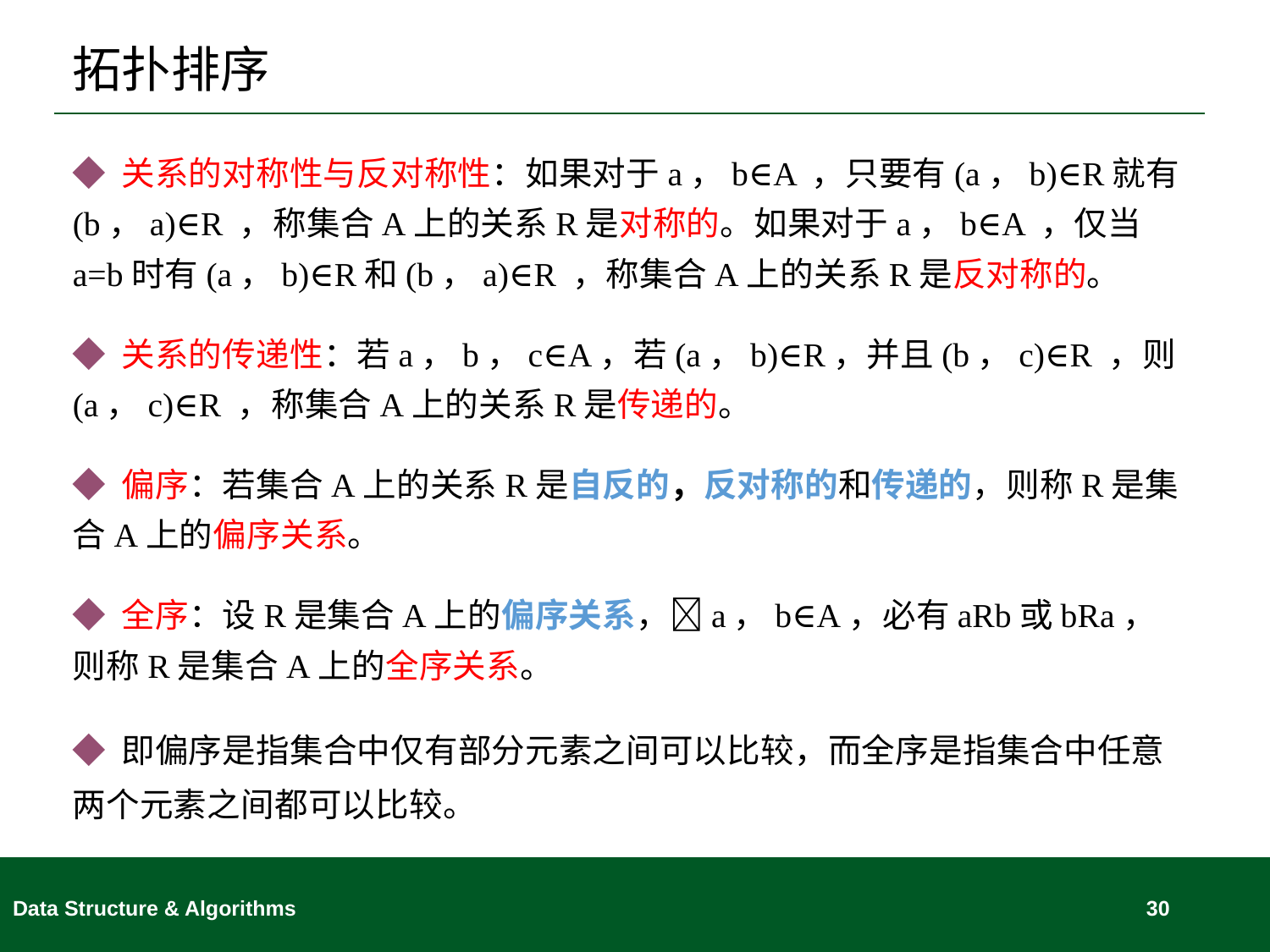

# 拓扑排序
◆ 关系的对称性与反对称性：如果对于a，b∈A ，只要有(a，b)∈R就有(b，a)∈R ，称集合A上的关系R是对称的。如果对于a，b∈A ，仅当a=b时有(a，b)∈R和(b，a)∈R ，称集合A上的关系R是反对称的。
◆ 关系的传递性：若a，b，c∈A，若(a，b)∈R，并且(b，c)∈R ，则(a，c)∈R ，称集合A上的关系R是传递的。
◆ 偏序：若集合A上的关系R是自反的，反对称的和传递的，则称R是集合A上的偏序关系。
◆ 全序：设R是集合A上的偏序关系，∀a，b∈A，必有aRb或bRa， 则称R是集合A上的全序关系。
◆ 即偏序是指集合中仅有部分元素之间可以比较，而全序是指集合中任意两个元素之间都可以比较。

Data Structure & Algorithms
30